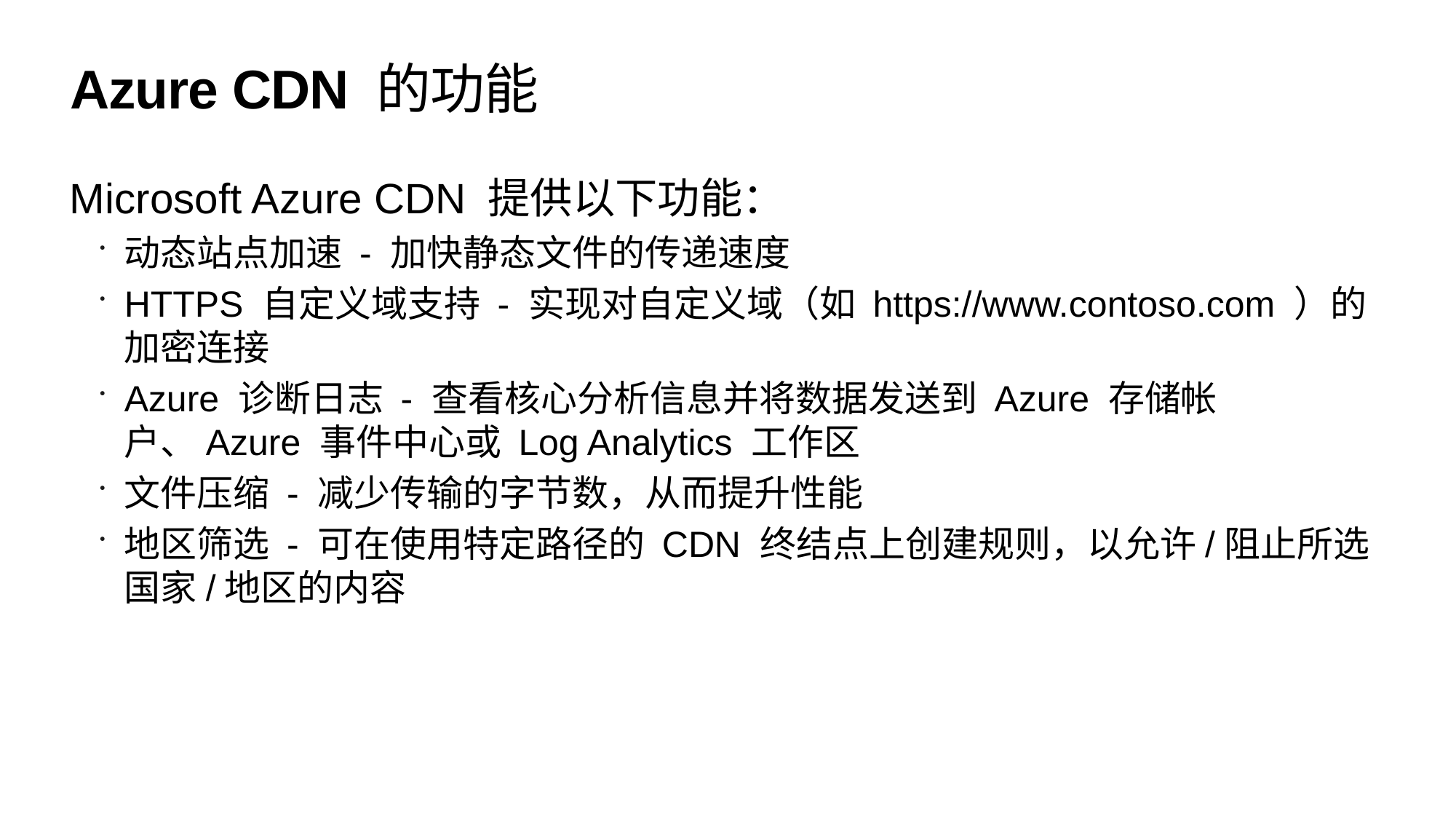

# Azure CDN 的功能
Microsoft Azure CDN 提供以下功能：
动态站点加速 - 加快静态文件的传递速度
HTTPS 自定义域支持 - 实现对自定义域（如 https://www.contoso.com ）的加密连接
Azure 诊断日志 - 查看核心分析信息并将数据发送到 Azure 存储帐户、Azure 事件中心或 Log Analytics 工作区
文件压缩 - 减少传输的字节数，从而提升性能
地区筛选 - 可在使用特定路径的 CDN 终结点上创建规则，以允许/阻止所选国家/地区的内容